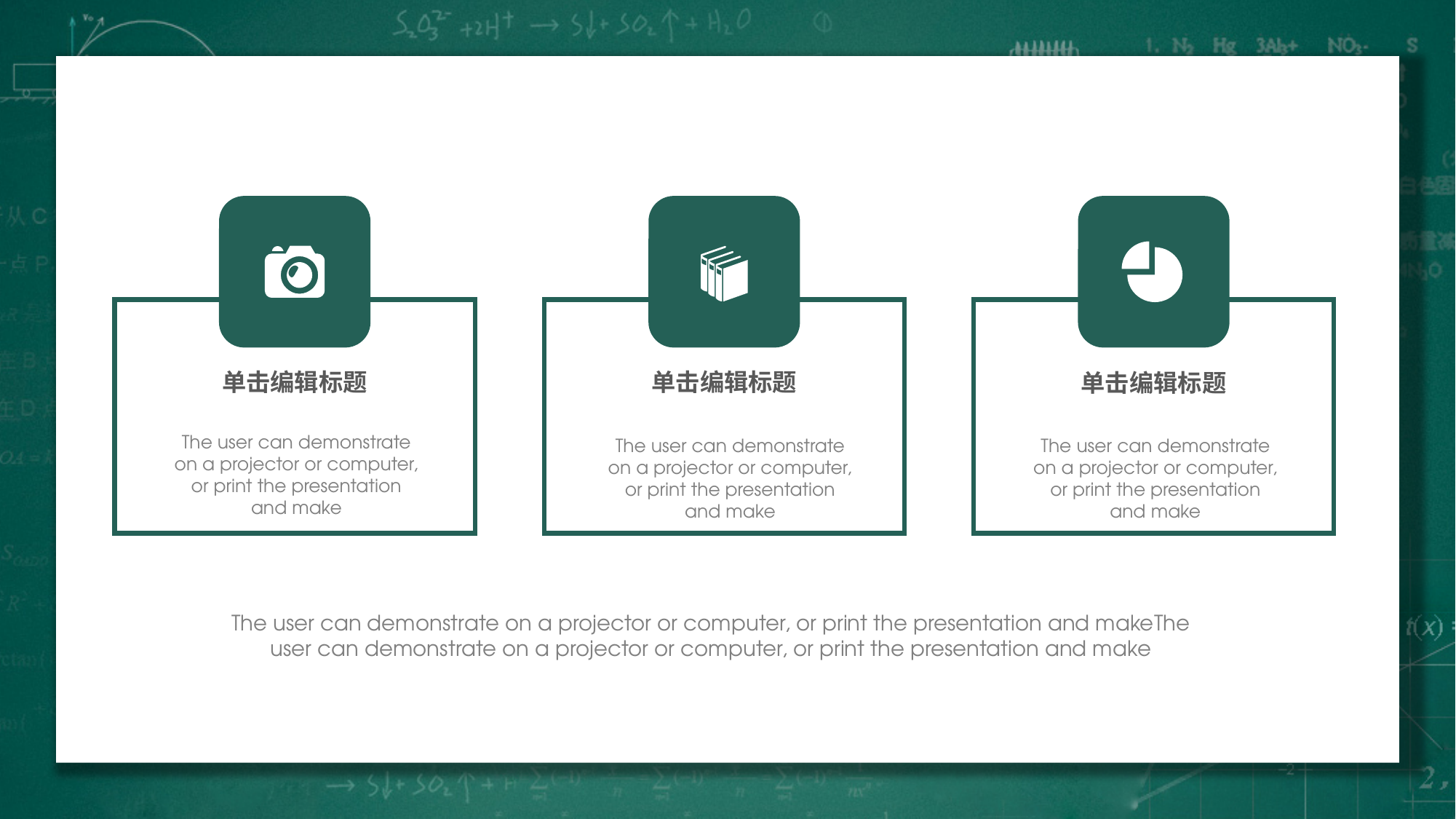

单击编辑标题
The user can demonstrate on a projector or computer, or print the presentation and make

单击编辑标题
The user can demonstrate on a projector or computer, or print the presentation and make

单击编辑标题
The user can demonstrate on a projector or computer, or print the presentation and make
The user can demonstrate on a projector or computer, or print the presentation and makeThe user can demonstrate on a projector or computer, or print the presentation and make